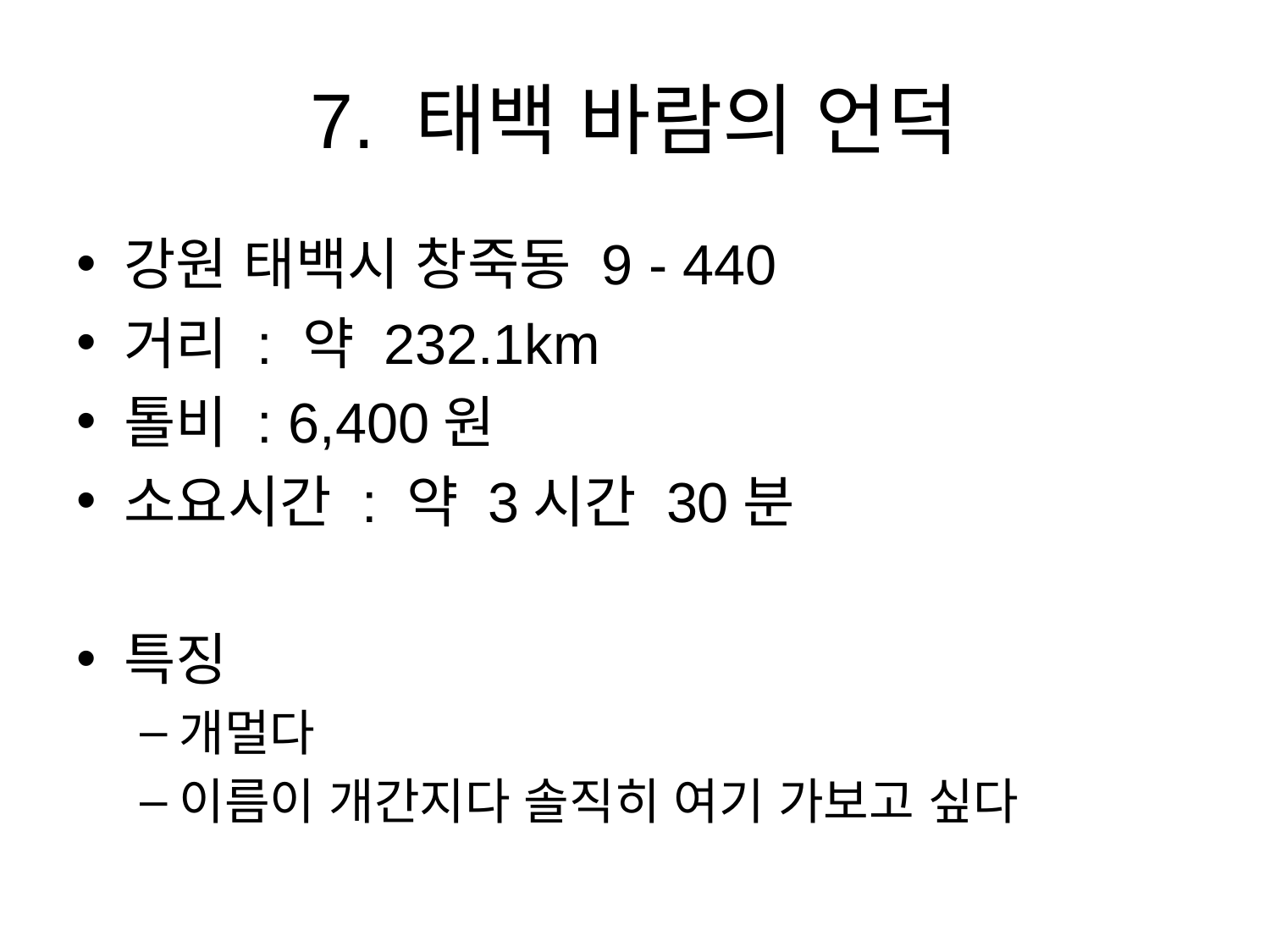

# 7. 태백 바람의 언덕
강원 태백시 창죽동 9 - 440
거리 : 약 232.1km
톨비 : 6,400원
소요시간 : 약 3시간 30분

특징
개멀다
이름이 개간지다 솔직히 여기 가보고 싶다